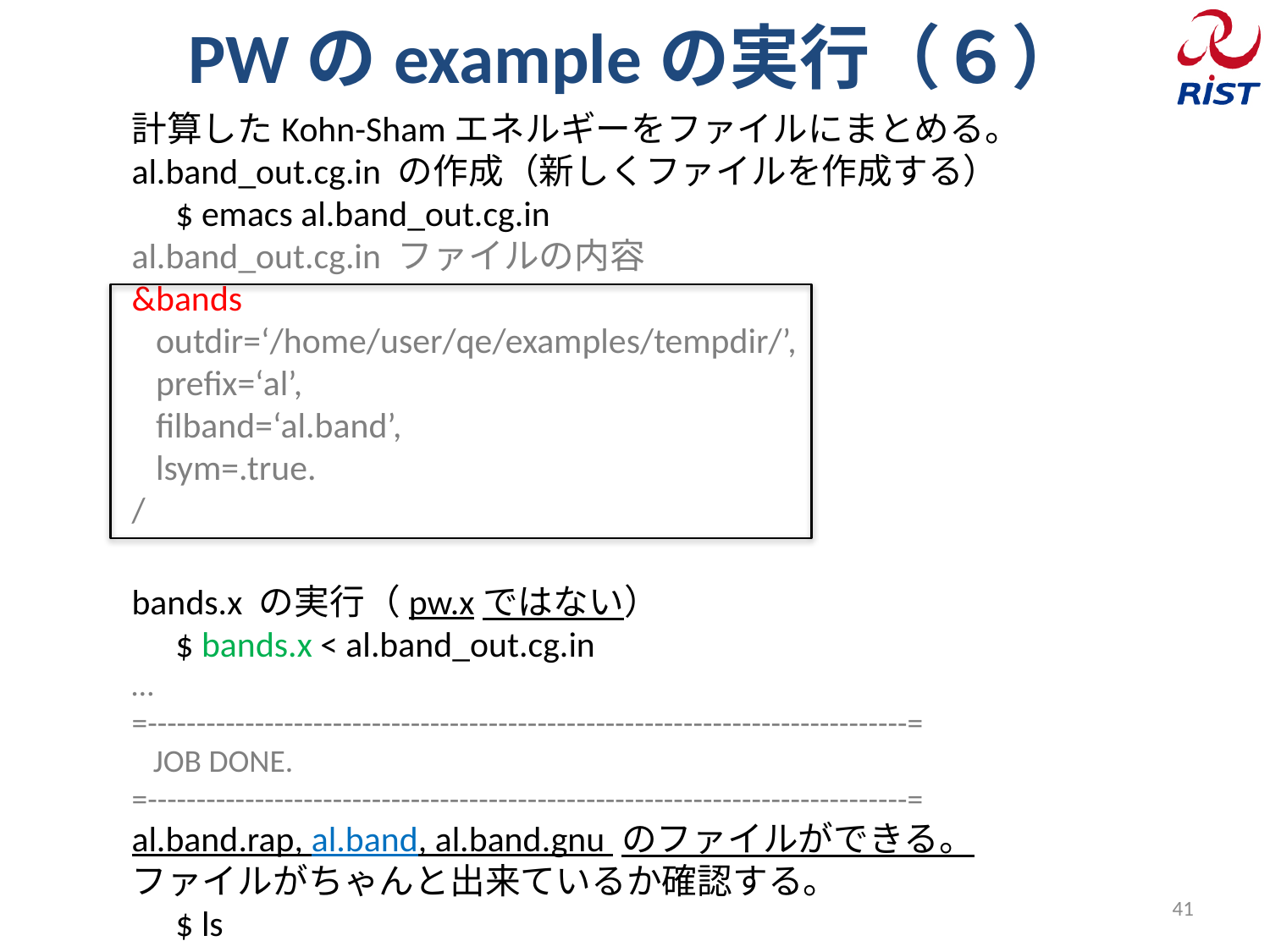

# PWのexampleの実行（６）
計算したKohn-Shamエネルギーをファイルにまとめる。
al.band_out.cg.in の作成（新しくファイルを作成する）
　$ emacs al.band_out.cg.in
al.band_out.cg.in ファイルの内容
﻿&bands
   outdir=‘﻿/home/user/qe/examples/tempdir/’,
   prefix=‘al’,
   filband=‘al.band’,
   lsym=.true.
/
bands.x の実行（pw.xではない）
　$ bands.x < al.band_out.cg.in
…
=------------------------------------------------------------------------------=
   JOB DONE.
=------------------------------------------------------------------------------=
al.band.rap, al.band, al.band.gnu のファイルができる。
ファイルがちゃんと出来ているか確認する。
　$ ls

41